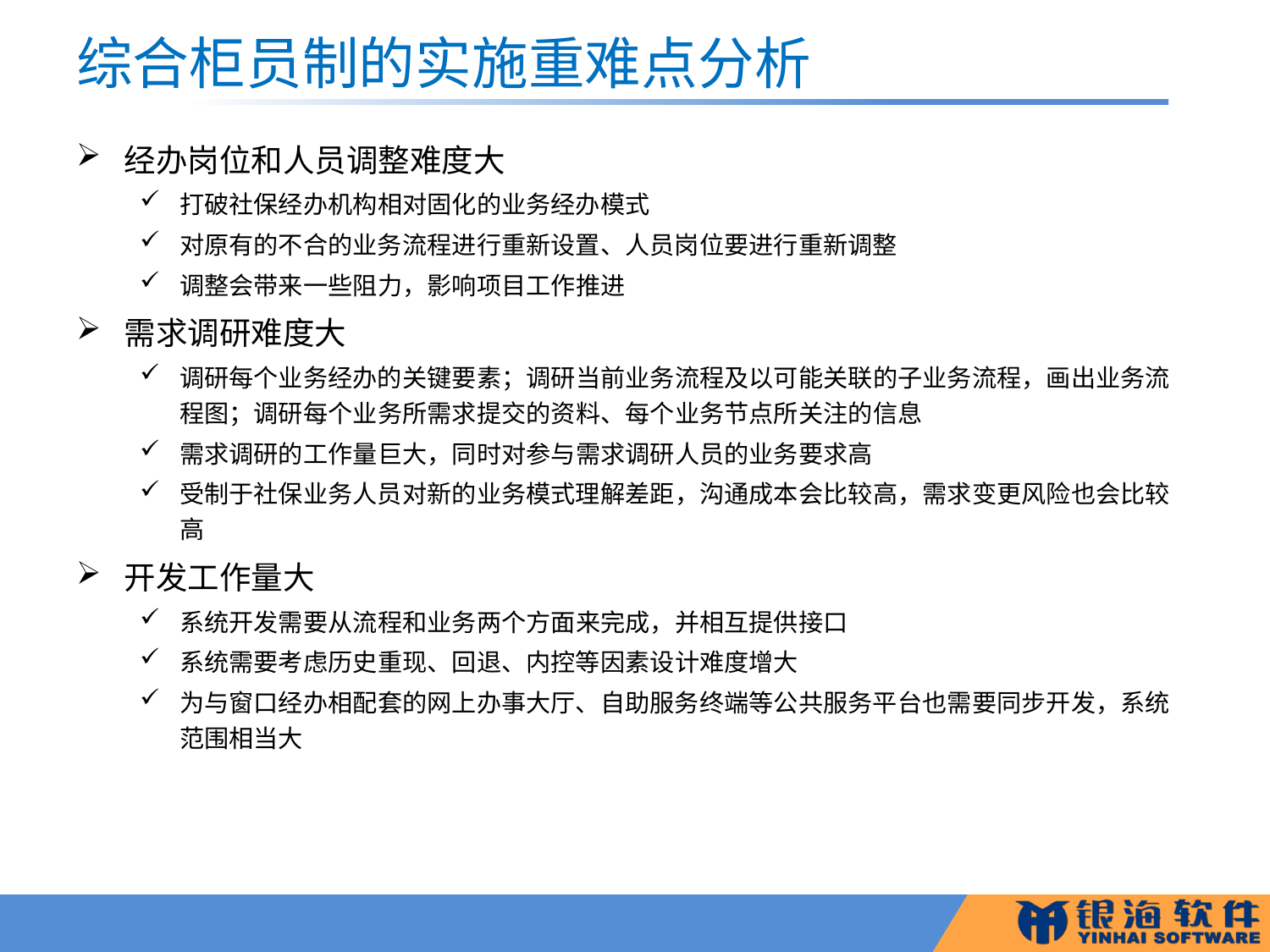

# 综合柜员制的实施重难点分析
经办岗位和人员调整难度大
打破社保经办机构相对固化的业务经办模式
对原有的不合的业务流程进行重新设置、人员岗位要进行重新调整
调整会带来一些阻力，影响项目工作推进
需求调研难度大
调研每个业务经办的关键要素；调研当前业务流程及以可能关联的子业务流程，画出业务流程图；调研每个业务所需求提交的资料、每个业务节点所关注的信息
需求调研的工作量巨大，同时对参与需求调研人员的业务要求高
受制于社保业务人员对新的业务模式理解差距，沟通成本会比较高，需求变更风险也会比较高
开发工作量大
系统开发需要从流程和业务两个方面来完成，并相互提供接口
系统需要考虑历史重现、回退、内控等因素设计难度增大
为与窗口经办相配套的网上办事大厅、自助服务终端等公共服务平台也需要同步开发，系统范围相当大